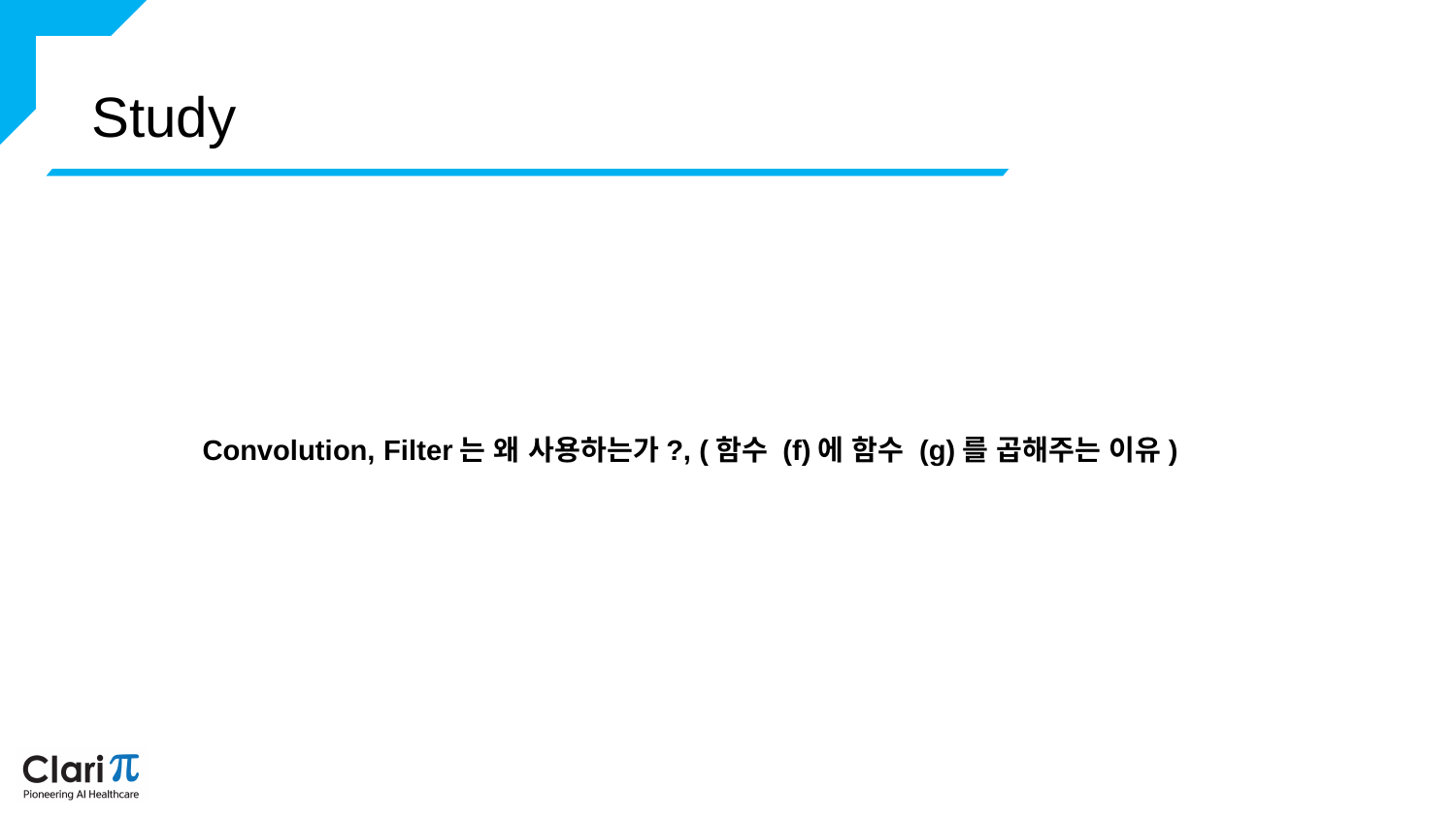

Study
Convolution, Filter는 왜 사용하는가?, (함수 (f)에 함수 (g)를 곱해주는 이유)